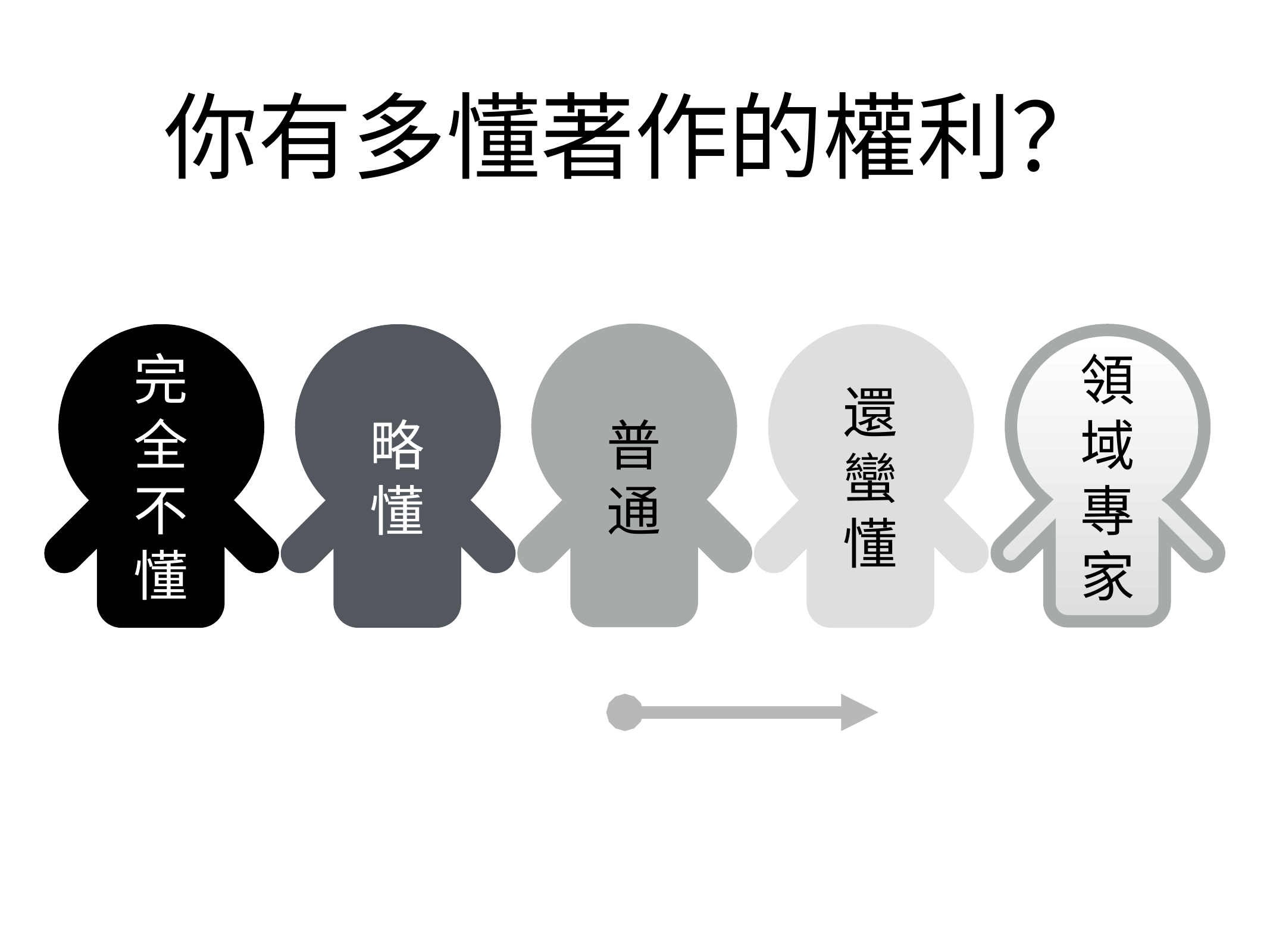

# 你有多懂著作的權利？

普通

領域專家

完全不懂

略懂

還蠻懂